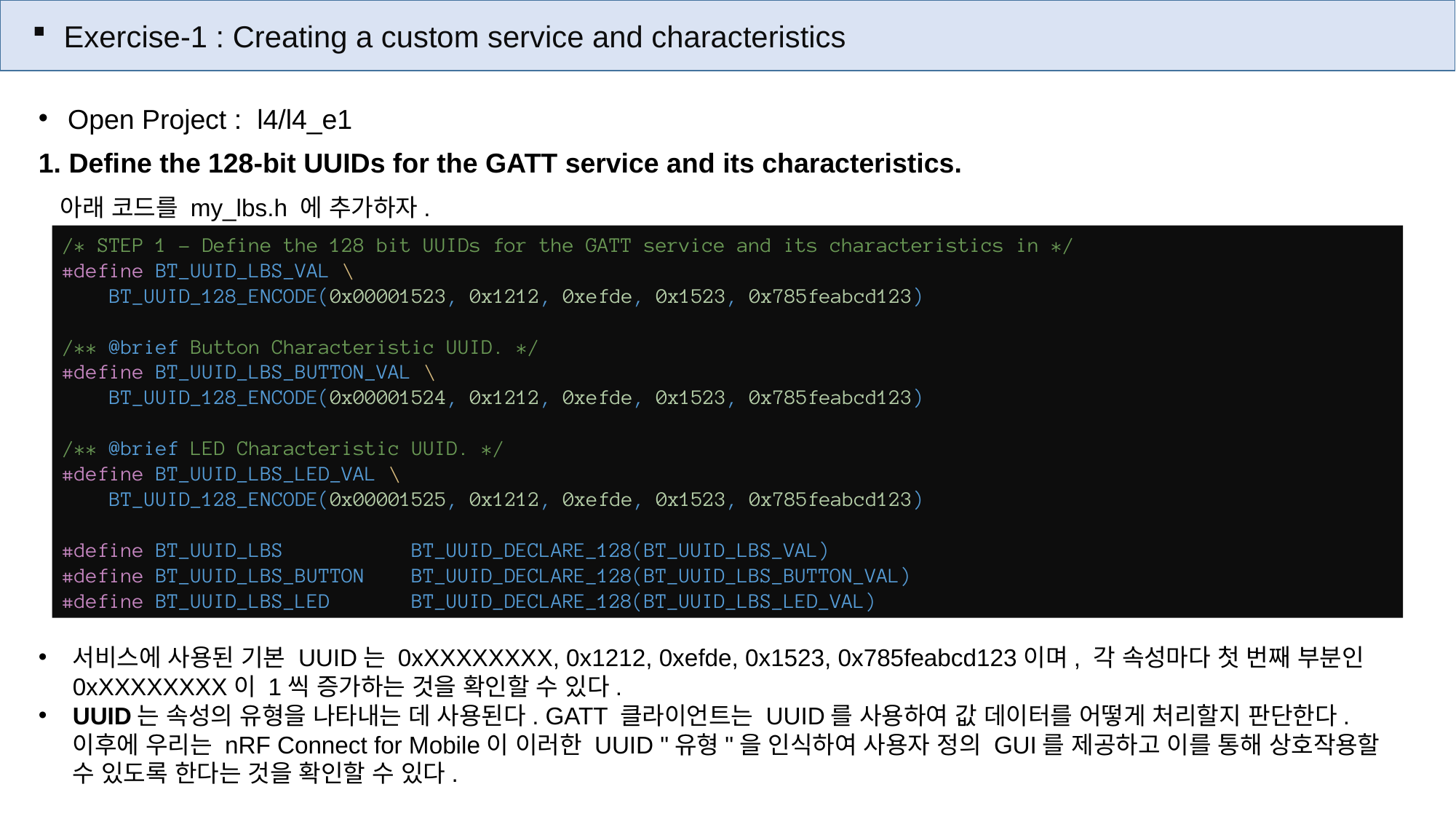

Exercise-1 : Creating a custom service and characteristics
 Open Project :  l4/l4_e1
1. Define the 128-bit UUIDs for the GATT service and its characteristics.
  아래 코드를 my_lbs.h 에 추가하자.
/* STEP 1 - Define the 128 bit UUIDs for the GATT service and its characteristics in */
#define BT_UUID_LBS_VAL \
    BT_UUID_128_ENCODE(0x00001523, 0x1212, 0xefde, 0x1523, 0x785feabcd123)
/** @brief Button Characteristic UUID. */
#define BT_UUID_LBS_BUTTON_VAL \
    BT_UUID_128_ENCODE(0x00001524, 0x1212, 0xefde, 0x1523, 0x785feabcd123)
/** @brief LED Characteristic UUID. */
#define BT_UUID_LBS_LED_VAL \
    BT_UUID_128_ENCODE(0x00001525, 0x1212, 0xefde, 0x1523, 0x785feabcd123)
#define BT_UUID_LBS           BT_UUID_DECLARE_128(BT_UUID_LBS_VAL)
#define BT_UUID_LBS_BUTTON    BT_UUID_DECLARE_128(BT_UUID_LBS_BUTTON_VAL)
#define BT_UUID_LBS_LED       BT_UUID_DECLARE_128(BT_UUID_LBS_LED_VAL)
서비스에 사용된 기본 UUID는 0xXXXXXXXX, 0x1212, 0xefde, 0x1523, 0x785feabcd123이며, 각 속성마다 첫 번째 부분인 0xXXXXXXXX이 1씩 증가하는 것을 확인할 수 있다.
UUID는 속성의 유형을 나타내는 데 사용된다. GATT 클라이언트는 UUID를 사용하여 값 데이터를 어떻게 처리할지 판단한다. 이후에 우리는 nRF Connect for Mobile이 이러한 UUID "유형"을 인식하여 사용자 정의 GUI를 제공하고 이를 통해 상호작용할 수 있도록 한다는 것을 확인할 수 있다.